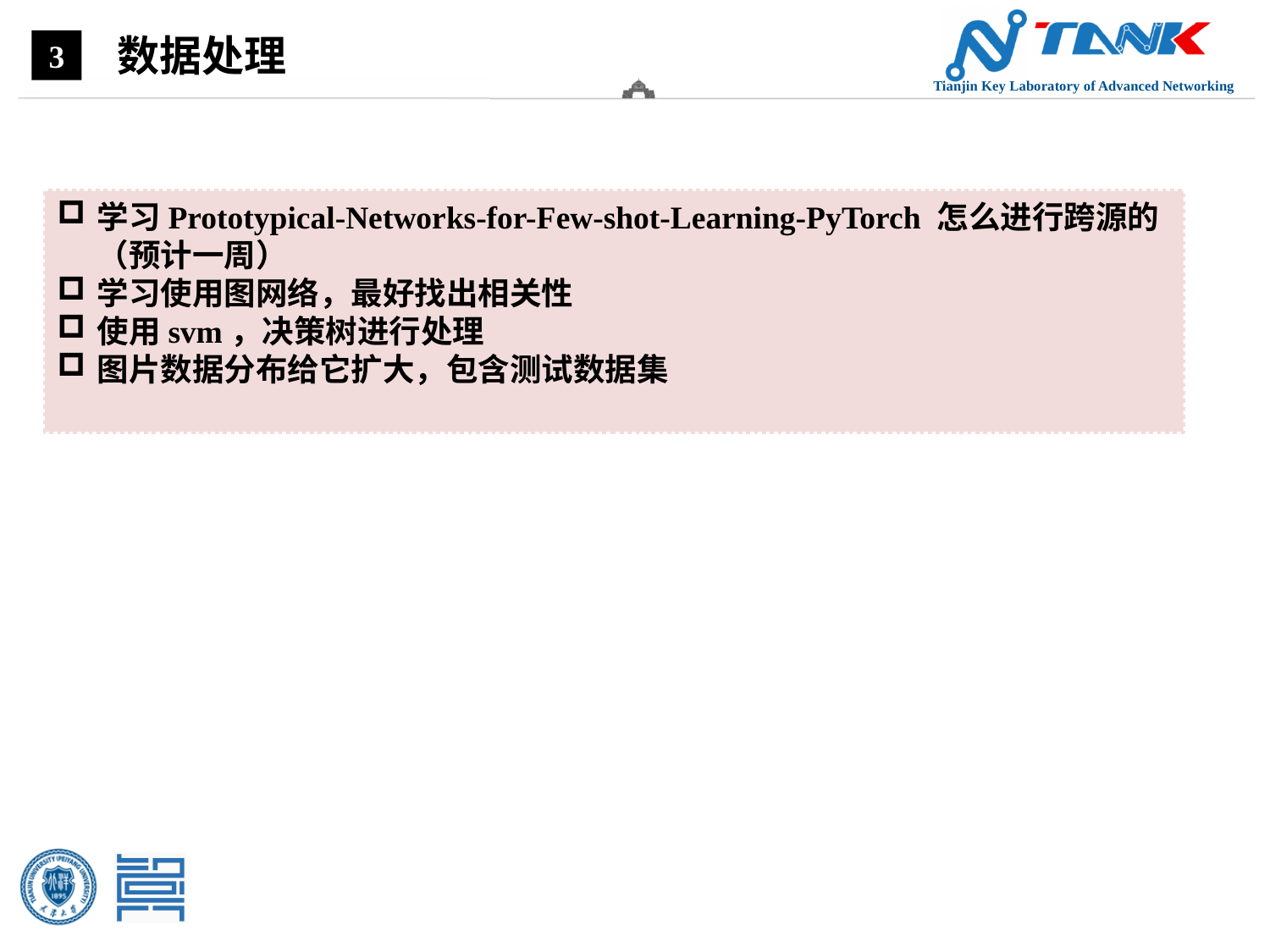

数据处理
3
学习Prototypical-Networks-for-Few-shot-Learning-PyTorch 怎么进行跨源的（预计一周）
学习使用图网络，最好找出相关性
使用svm，决策树进行处理
图片数据分布给它扩大，包含测试数据集